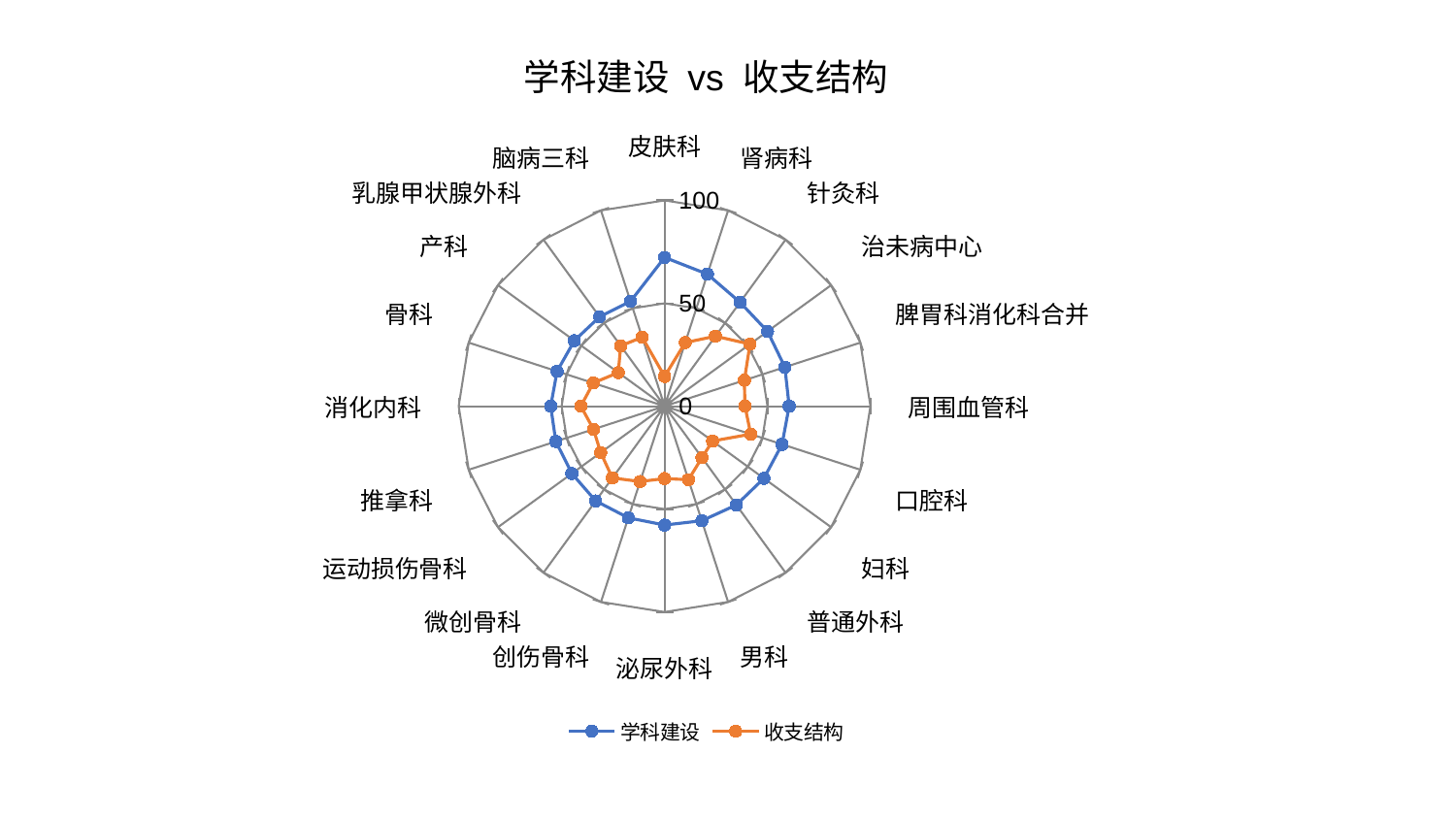

### Chart: 学科建设 vs 收支结构

| Category | 学科建设 | 收支结构 |
|---|---|---|
| 皮肤科 | 72.29739673320813 | 14.485421580024331 |
| 肾病科 | 67.4624443758696 | 32.49392365982456 |
| 针灸科 | 62.40986480652984 | 42.03839989803016 |
| 治未病中心 | 61.85043106420181 | 51.311366762523974 |
| 脾胃科消化科合并 | 61.45136938939626 | 40.77159323755222 |
| 周围血管科 | 60.53007814235077 | 39.06039160320163 |
| 口腔科 | 60.013421264226324 | 44.052628536907676 |
| 妇科 | 59.64745923865956 | 28.83487898552096 |
| 普通外科 | 59.33454758940001 | 30.9074344509821 |
| 男科 | 58.53043192472274 | 37.5667177205427 |
| 泌尿外科 | 57.75821953594882 | 35.181372085431065 |
| 创伤骨科 | 57.02667173853809 | 38.517731350672584 |
| 微创骨科 | 56.90641495215661 | 43.11265094098896 |
| 运动损伤骨科 | 55.65937755913924 | 38.33784835770401 |
| 推拿科 | 55.544446274985724 | 36.298433557196866 |
| 消化内科 | 55.31486849028583 | 40.65274471184217 |
| 骨科 | 54.887506295044574 | 36.414611807193644 |
| 产科 | 54.1439240099551 | 27.79342739751936 |
| 乳腺甲状腺外科 | 53.70304534662671 | 36.243377148041795 |
| 脑病三科 | 53.55726445606489 | 35.22321918133969 |
15